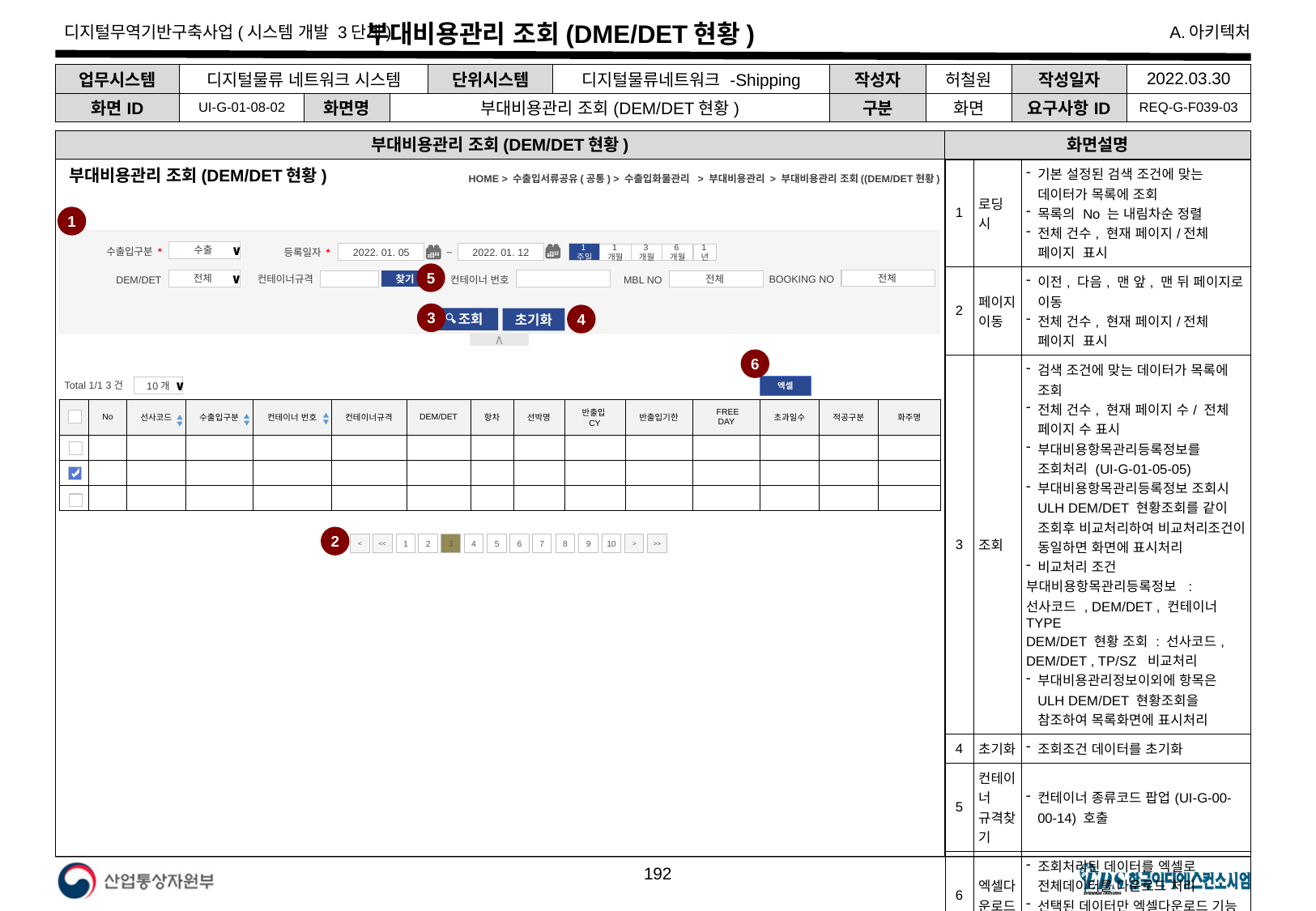

# 부대비용관리 조회(DME/DET현황)
| 업무시스템 | 디지털물류 네트워크 시스템 |  |  | 단위시스템 | 디지털물류네트워크 -Shipping | 작성자 | 허철원 | 작성일자 | 2022.03.30 |
| --- | --- | --- | --- | --- | --- | --- | --- | --- | --- |
| 화면ID | UI-G-01-08-02 | 화면명 | 부대비용관리 조회(DEM/DET현황) |  |  | 구분 | 화면 | 요구사항ID | REQ-G-F039-03 |
부대비용관리 조회(DEM/DET현황)
화면설명

| 1 | 로딩 시 | 기본 설정된 검색 조건에 맞는 데이터가 목록에 조회 목록의 No 는 내림차순 정렬 전체 건수, 현재 페이지/전체 페이지 표시 |
| --- | --- | --- |
| 2 | 페이지 이동 | 이전, 다음, 맨 앞, 맨 뒤 페이지로 이동 전체 건수, 현재 페이지/전체 페이지 표시 |
| 3 | 조회 | 검색 조건에 맞는 데이터가 목록에 조회 전체 건수, 현재 페이지 수/ 전체 페이지 수 표시 부대비용항목관리등록정보를 조회처리 (UI-G-01-05-05) 부대비용항목관리등록정보 조회시 ULH DEM/DET 현황조회를 같이 조회후 비교처리하여 비교처리조건이 동일하면 화면에 표시처리 비교처리 조건 부대비용항목관리등록정보 : 선사코드 , DEM/DET , 컨테이너 TYPE DEM/DET 현황 조회 : 선사코드, DEM/DET , TP/SZ 비교처리 부대비용관리정보이외에 항목은 ULH DEM/DET 현황조회을 참조하여 목록화면에 표시처리 |
| 4 | 초기화 | 조회조건 데이터를 초기화 |
| 5 | 컨테이너 규격찾기 | 컨테이너 종류코드 팝업(UI-G-00-00-14) 호출 |
| 6 | 엑셀다운로드 | 조회처리된 데이터를 엑셀로 전체데이터를 다운로드 처리 선택된 데이터만 엑셀다운로드 기능 없음. |
|  | ※ 보안체크 SR3-1. 예외처리 : 에러 시 시스템 정보 노출차단(에러 시 오류페이지 이동 공통 적용) |  |

HOME > 수출입서류공유(공통) > 수출입화물관리  > 부대비용관리 > 부대비용관리 조회((DEM/DET현황)
부대비용관리 조회(DEM/DET현황)
1

∧
수출입구분 *
등록일자 *
수출
∨
1주일
2022. 01. 05
~
2022. 01. 12

1년
1개월
6개월
3개월
5
컨테이너규격
BOOKING NO
DEM/DET
컨테이너 번호
MBL NO
전체
전체
∨

찾기
전체
3
4
 조회

초기화
6
Total 1/1 3건
10개
∨
엑셀
|  | No | 선사코드 | 수출입구분 | 컨테이너 번호 | 컨테이너규격 | DEM/DET | 항차 | 선박명 | 반출입CY | 반출입기한 | FREE DAY | 초과일수 | 적공구분 | 화주명 |
| --- | --- | --- | --- | --- | --- | --- | --- | --- | --- | --- | --- | --- | --- | --- |
|  |  |  |  |  |  |  |  |  |  |  |  |  |  |  |
|  |  |  |  |  |  |  |  |  |  |  |  |  |  |  |
|  |  |  |  |  |  |  |  |  |  |  |  |  |  |  |

2
<
<<
1
2
3
4
5
6
7
8
9
10
>
>>